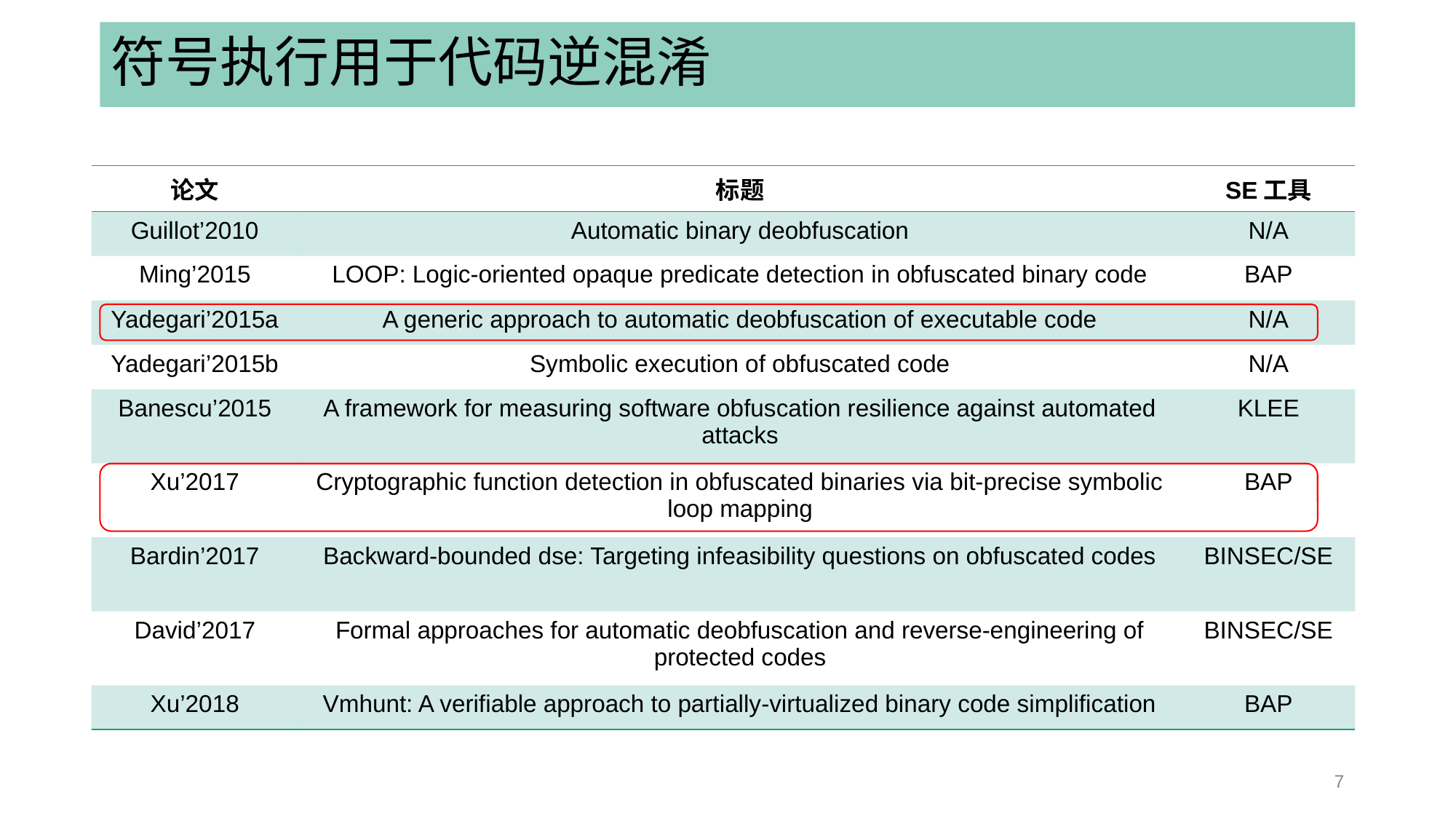

# 符号执行用于代码逆混淆
| 论文 | 标题 | SE工具 |
| --- | --- | --- |
| Guillot’2010 | Automatic binary deobfuscation | N/A |
| Ming’2015 | LOOP: Logic-oriented opaque predicate detection in obfuscated binary code | BAP |
| Yadegari’2015a | A generic approach to automatic deobfuscation of executable code | N/A |
| Yadegari’2015b | Symbolic execution of obfuscated code | N/A |
| Banescu’2015 | A framework for measuring software obfuscation resilience against automated attacks | KLEE |
| Xu’2017 | Cryptographic function detection in obfuscated binaries via bit-precise symbolic loop mapping | BAP |
| Bardin’2017 | Backward-bounded dse: Targeting infeasibility questions on obfuscated codes | BINSEC/SE |
| David’2017 | Formal approaches for automatic deobfuscation and reverse-engineering of protected codes | BINSEC/SE |
| Xu’2018 | Vmhunt: A verifiable approach to partially-virtualized binary code simplification | BAP |

7